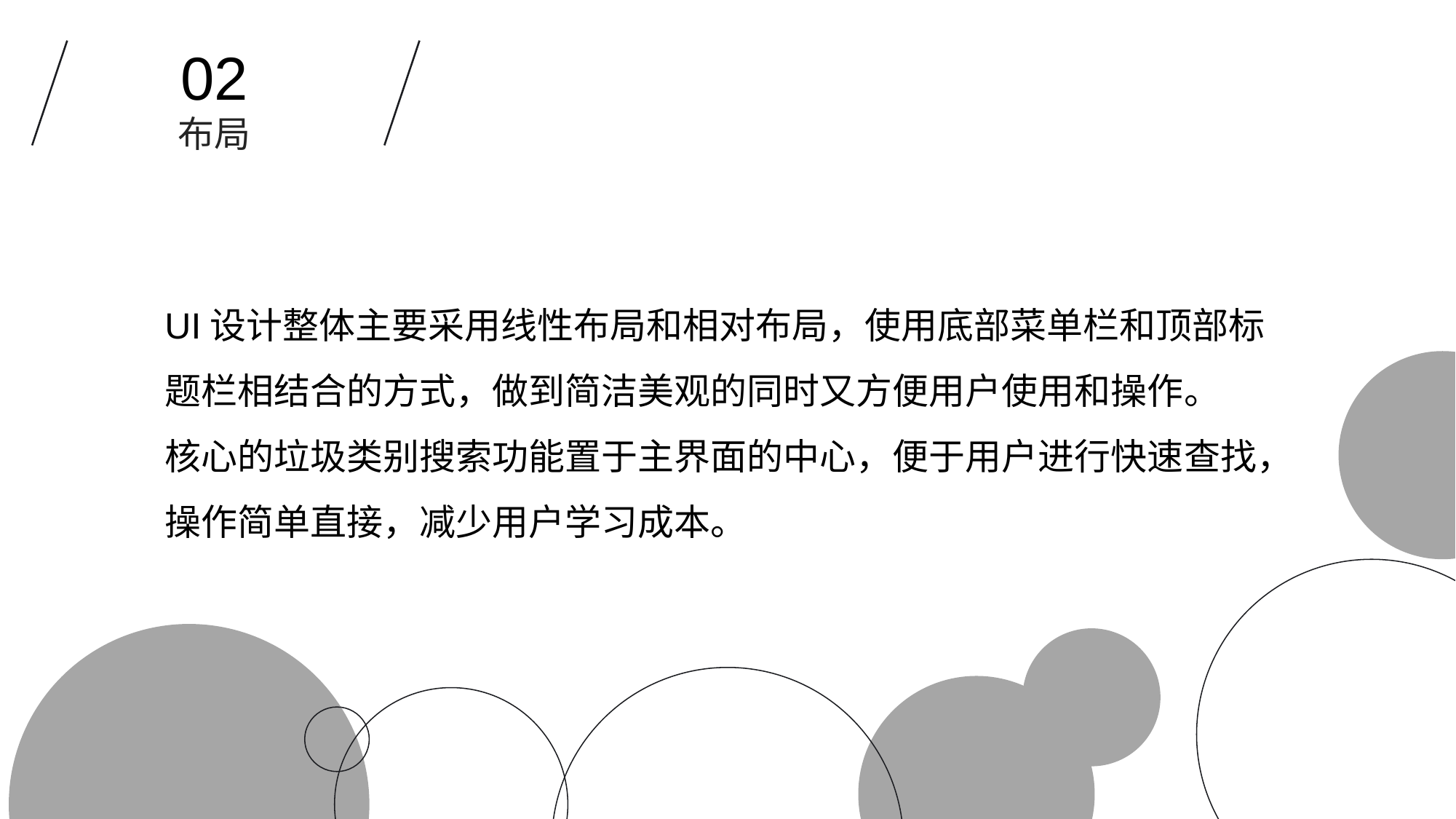

02
布局
UI设计整体主要采用线性布局和相对布局，使用底部菜单栏和顶部标题栏相结合的方式，做到简洁美观的同时又方便用户使用和操作。
核心的垃圾类别搜索功能置于主界面的中心，便于用户进行快速查找，操作简单直接，减少用户学习成本。